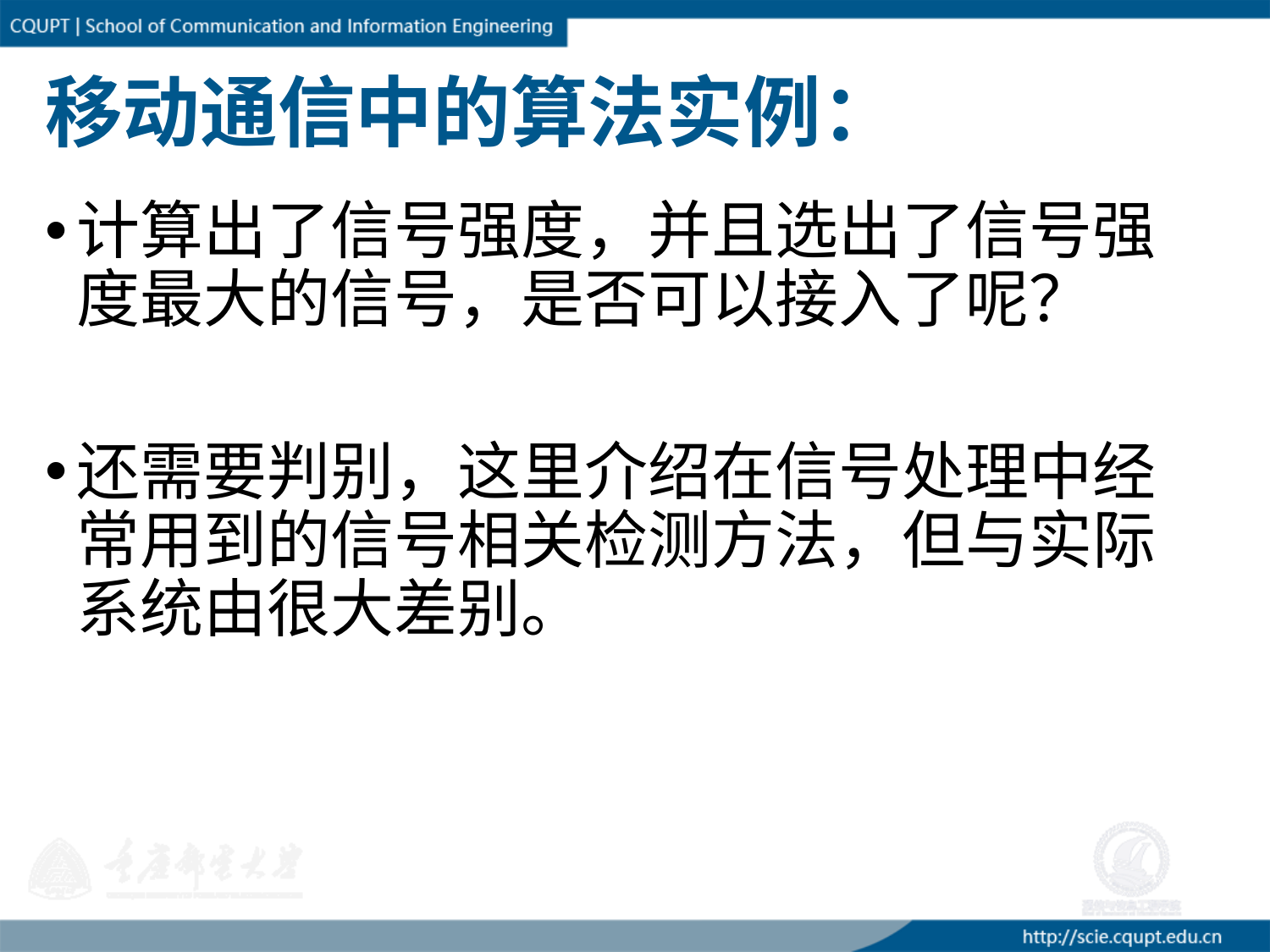

# 移动通信中的算法实例：
计算出了信号强度，并且选出了信号强度最大的信号，是否可以接入了呢？

还需要判别，这里介绍在信号处理中经常用到的信号相关检测方法，但与实际系统由很大差别。